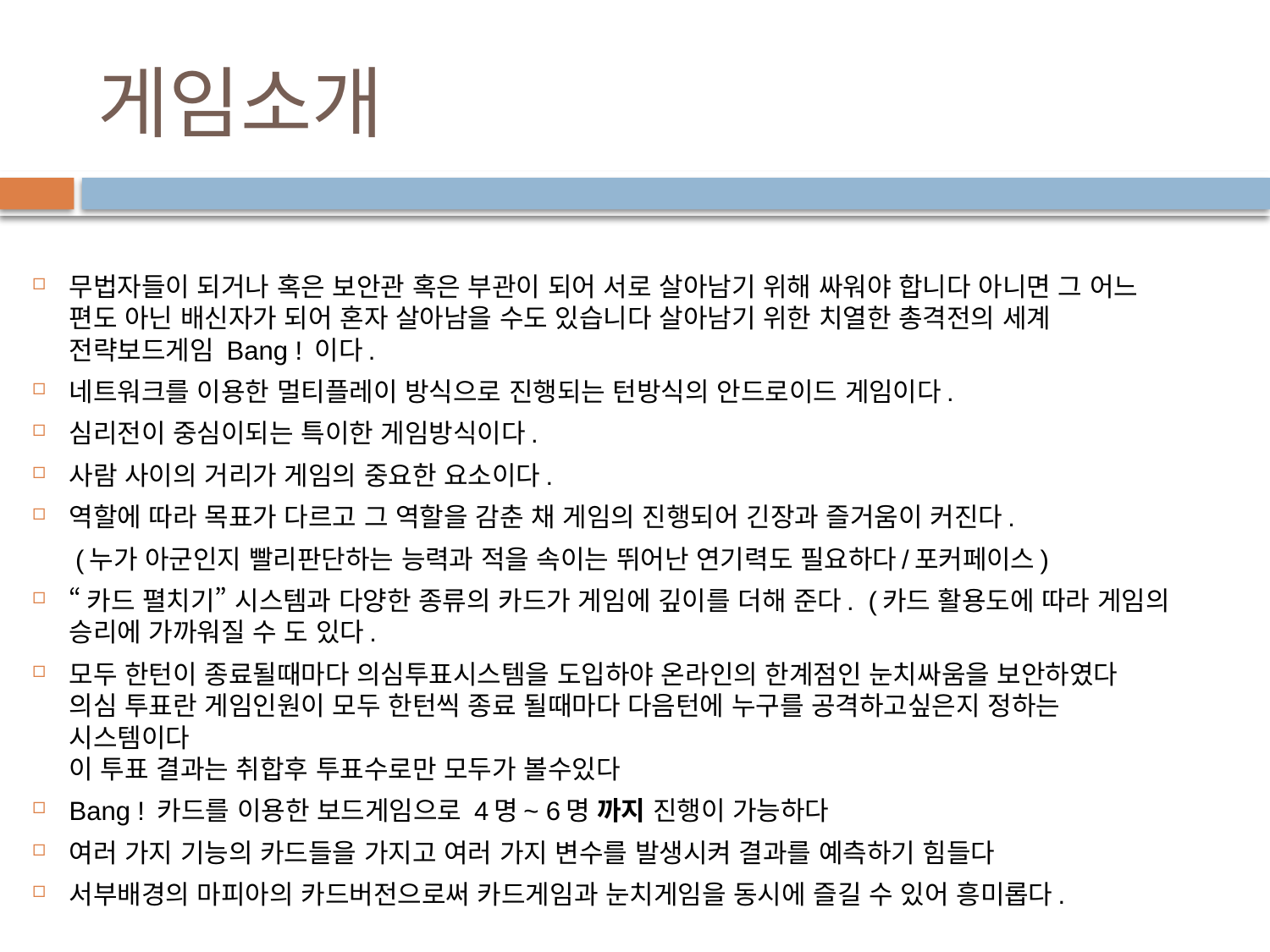

# 게임소개

무법자들이 되거나 혹은 보안관 혹은 부관이 되어 서로 살아남기 위해 싸워야 합니다 아니면 그 어느 편도 아닌 배신자가 되어 혼자 살아남을 수도 있습니다 살아남기 위한 치열한 총격전의 세계 전략보드게임 Bang ! 이다.
네트워크를 이용한 멀티플레이 방식으로 진행되는 턴방식의 안드로이드 게임이다.
심리전이 중심이되는 특이한 게임방식이다.
사람 사이의 거리가 게임의 중요한 요소이다.
역할에 따라 목표가 다르고 그 역할을 감춘 채 게임의 진행되어 긴장과 즐거움이 커진다.
      (누가 아군인지 빨리판단하는 능력과 적을 속이는 뛰어난 연기력도 필요하다/포커페이스)
“카드 펼치기” 시스템과 다양한 종류의 카드가 게임에 깊이를 더해 준다.  (카드 활용도에 따라 게임의 승리에 가까워질 수 도 있다.
모두 한턴이 종료될때마다 의심투표시스템을 도입하야 온라인의 한계점인 눈치싸움을 보안하였다
의심 투표란 게임인원이 모두 한턴씩 종료 될때마다 다음턴에 누구를 공격하고싶은지 정하는 시스템이다
이 투표 결과는 취합후 투표수로만 모두가 볼수있다
Bang ! 카드를 이용한 보드게임으로 4명~ 6명 까지 진행이 가능하다
여러 가지 기능의 카드들을 가지고 여러 가지 변수를 발생시켜 결과를 예측하기 힘들다
서부배경의 마피아의 카드버전으로써 카드게임과 눈치게임을 동시에 즐길 수 있어 흥미롭다.